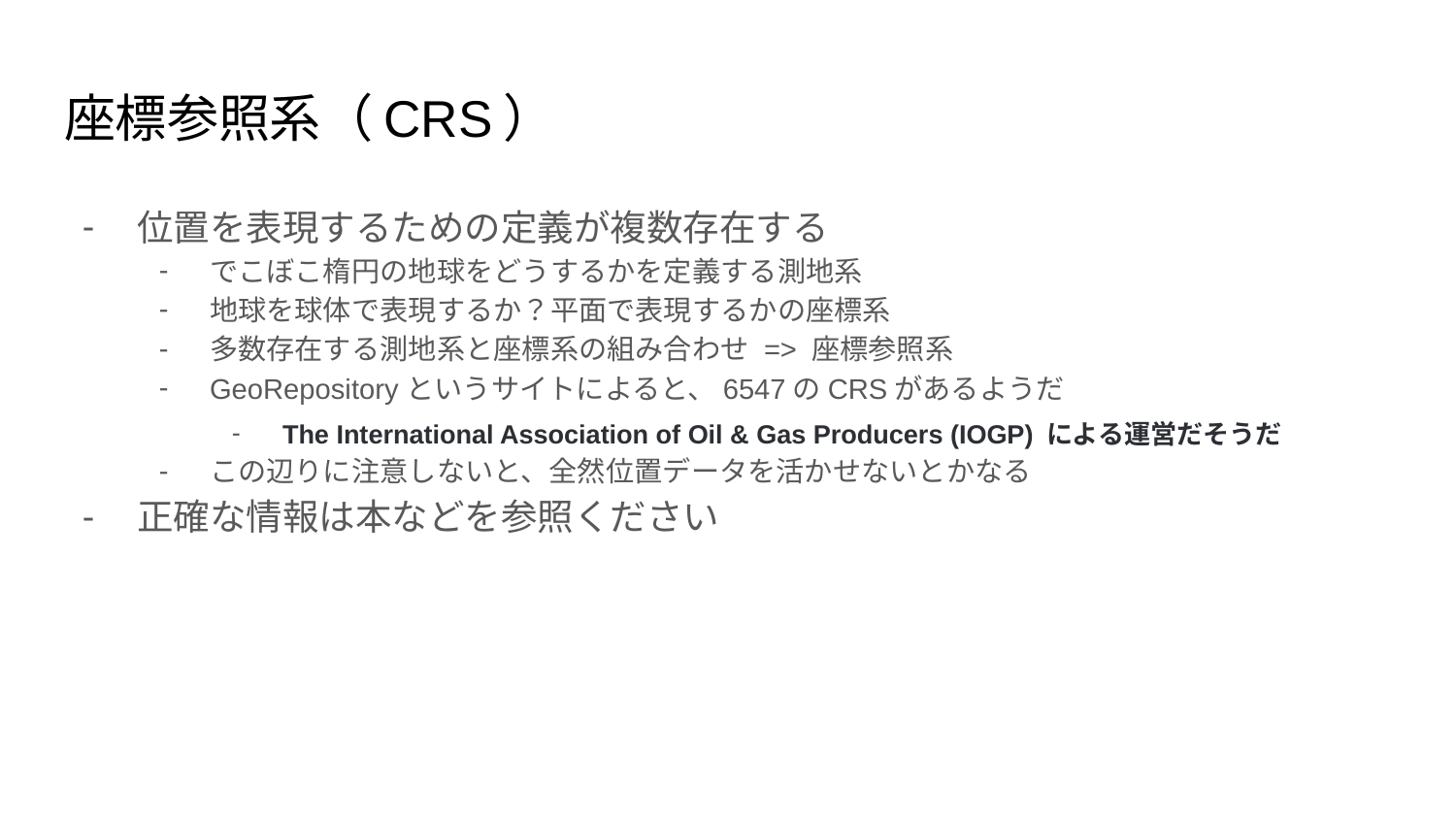

# 座標参照系（CRS）
位置を表現するための定義が複数存在する
でこぼこ楕円の地球をどうするかを定義する測地系
地球を球体で表現するか？平面で表現するかの座標系
多数存在する測地系と座標系の組み合わせ => 座標参照系
GeoRepositoryというサイトによると、6547のCRSがあるようだ
The International Association of Oil & Gas Producers (IOGP) による運営だそうだ
この辺りに注意しないと、全然位置データを活かせないとかなる
正確な情報は本などを参照ください